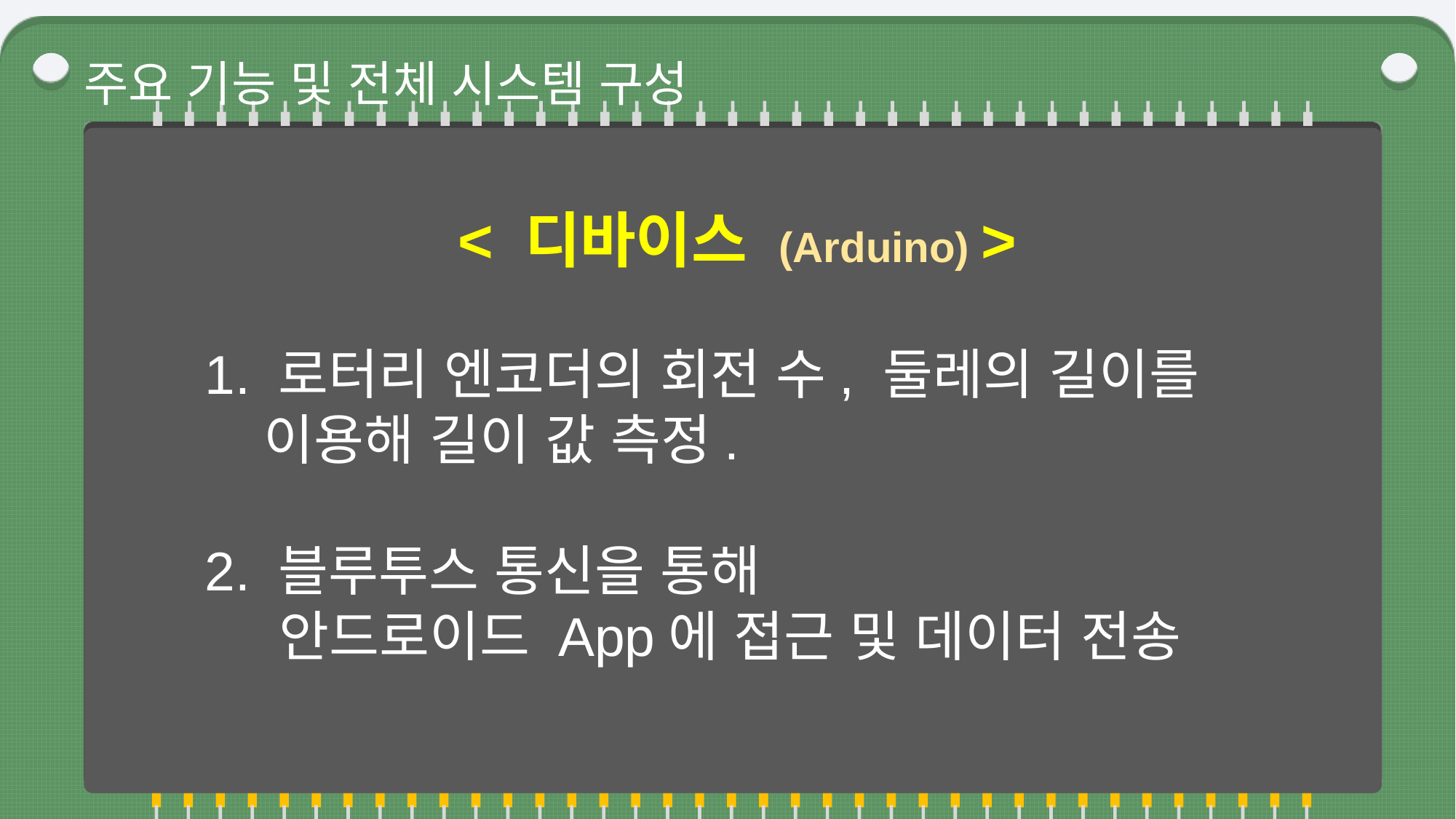

주요 기능 및 전체 시스템 구성

< 디바이스 (Arduino) >

 로터리 엔코더의 회전 수, 둘레의 길이를
   이용해 길이 값 측정.

2. 블루투스 통신을 통해
    안드로이드 App에 접근 및 데이터 전송